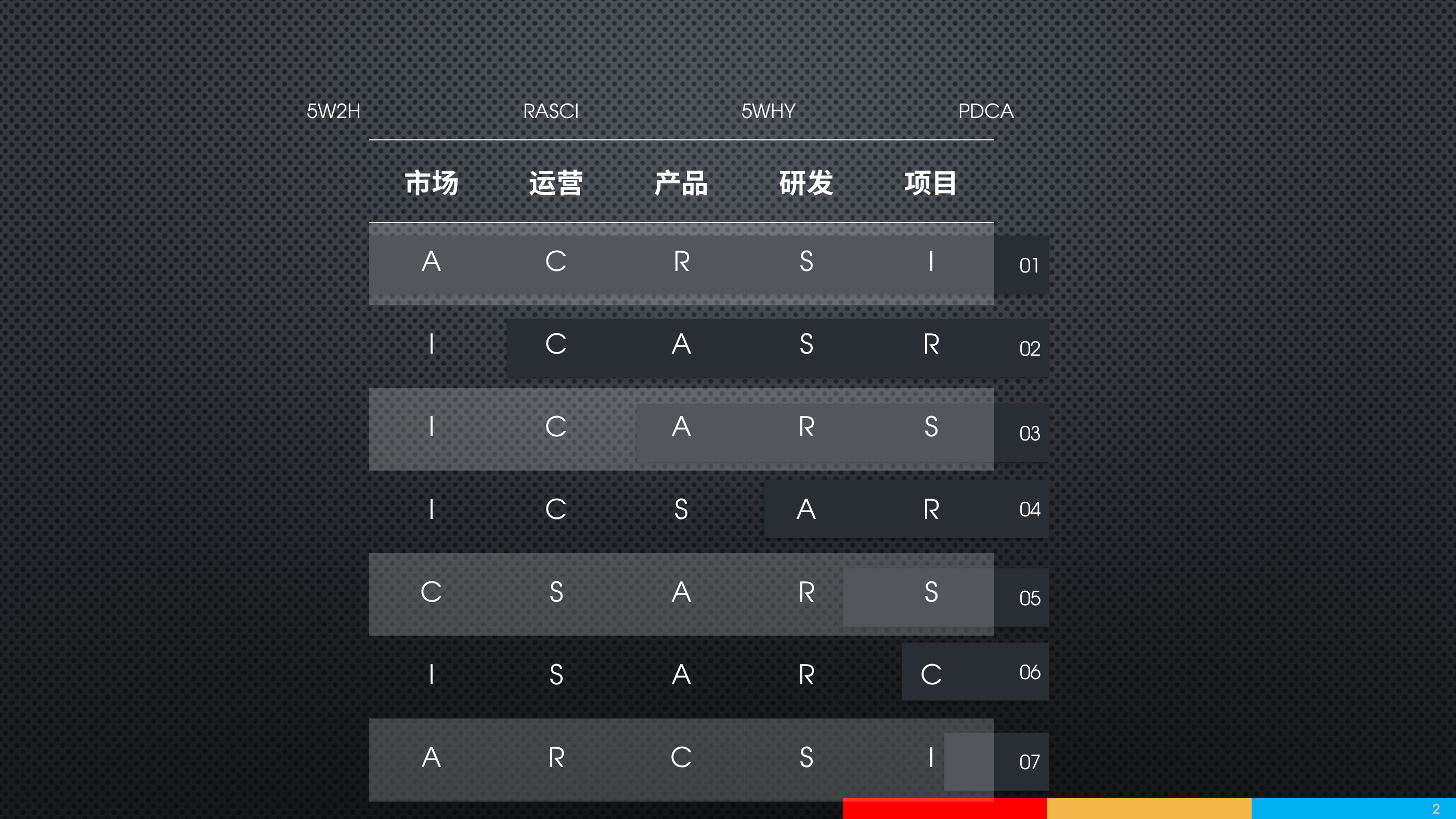

5W2H
RASCI
5WHY
PDCA
| 市场 | 运营 | 产品 | 研发 | 项目 |
| --- | --- | --- | --- | --- |
| A | C | R | S | I |
| I | C | A | S | R |
| I | C | A | R | S |
| I | C | S | A | R |
| C | S | A | R | S |
| I | S | A | R | C |
| A | R | C | S | I |
01
02
03
04
05
06
07